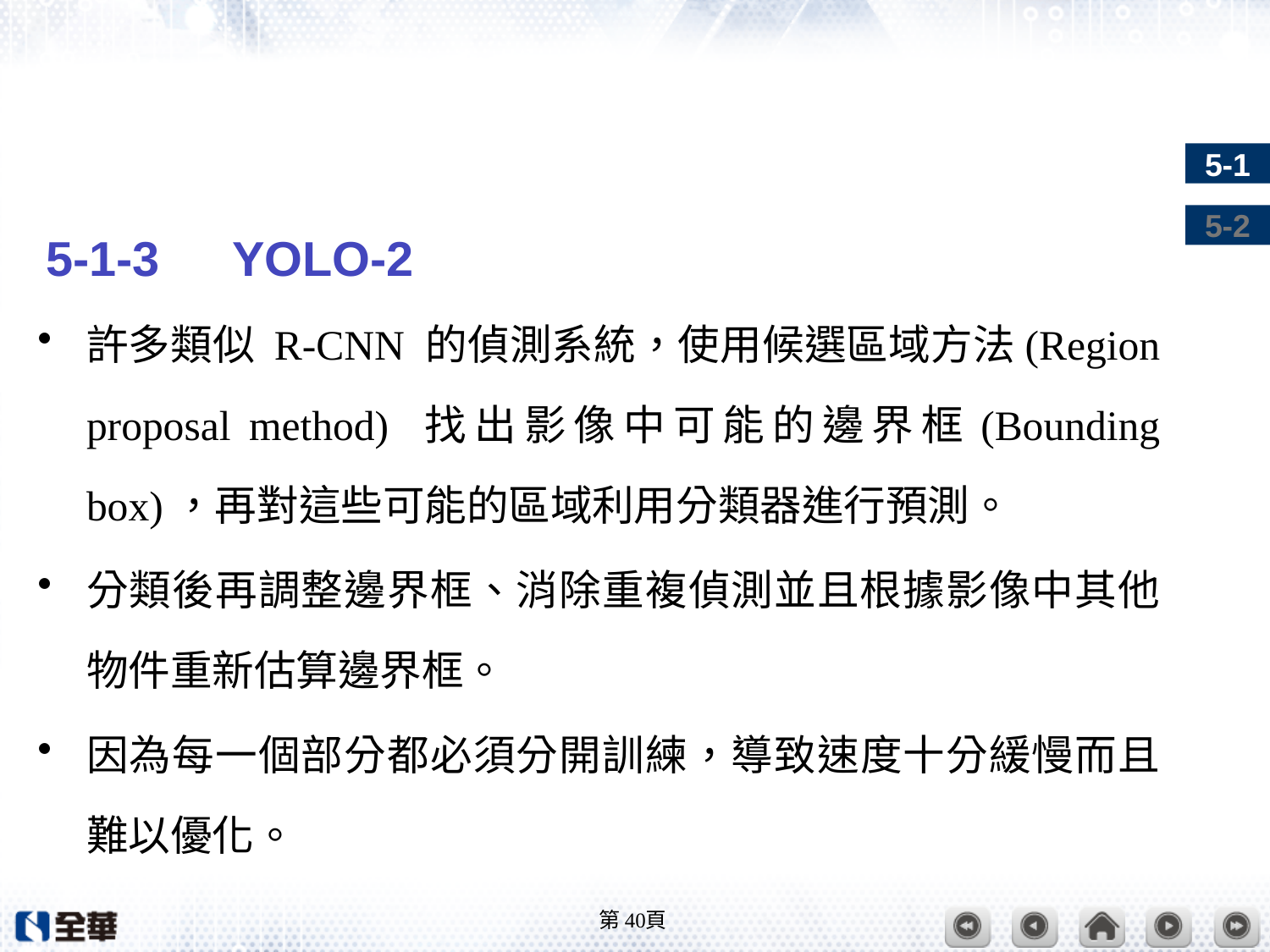

#
5-1-3　YOLO-2
許多類似 R-CNN 的偵測系統，使用候選區域方法(Region proposal method) 找出影像中可能的邊界框(Bounding box)，再對這些可能的區域利用分類器進行預測。
分類後再調整邊界框、消除重複偵測並且根據影像中其他物件重新估算邊界框。
因為每一個部分都必須分開訓練，導致速度十分緩慢而且難以優化。